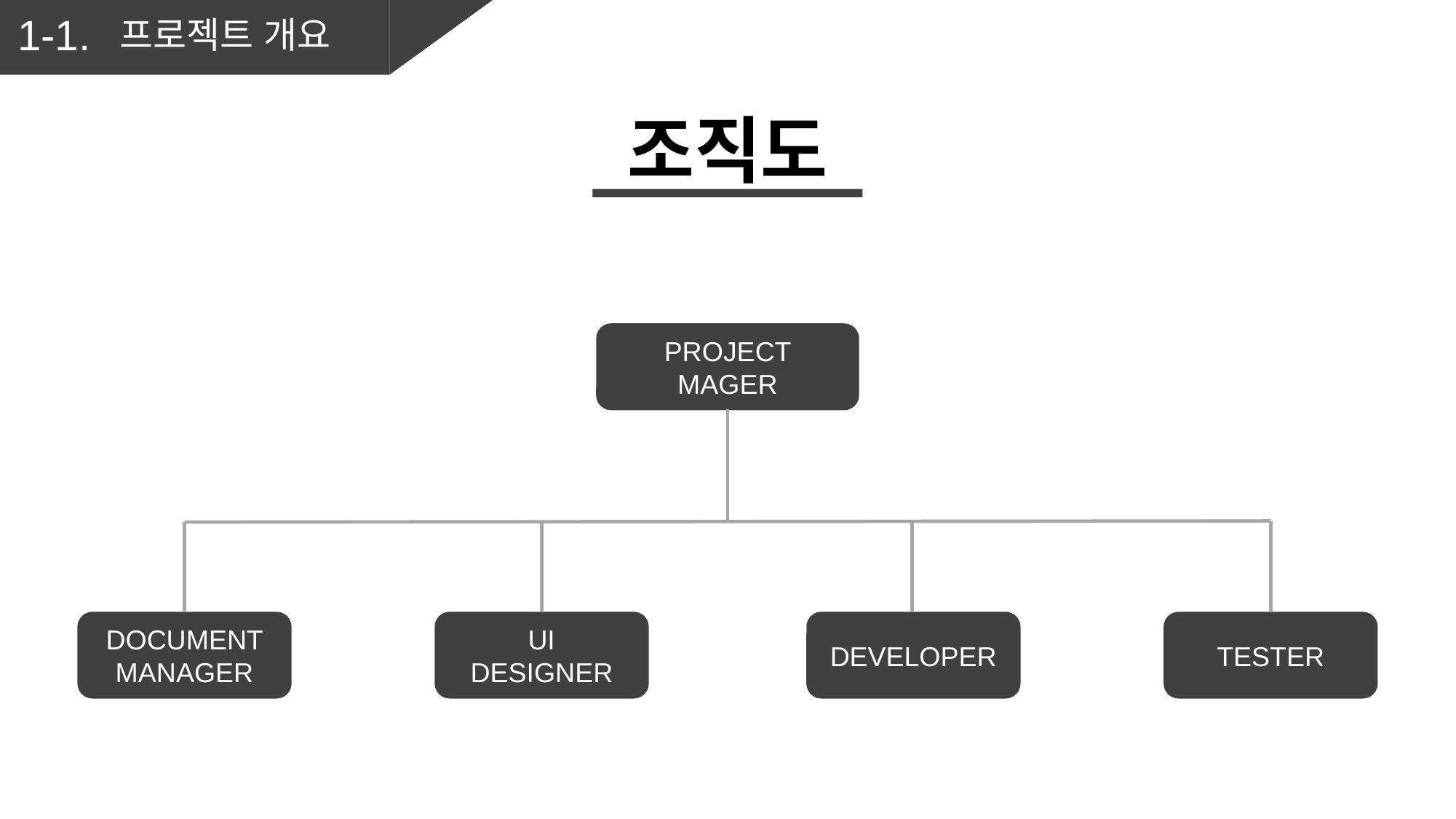

1-1.
프로젝트 개요
조직도

PROJECT MAGER
DOCUMENT MANAGER
UI
DESIGNER
DEVELOPER
TESTER